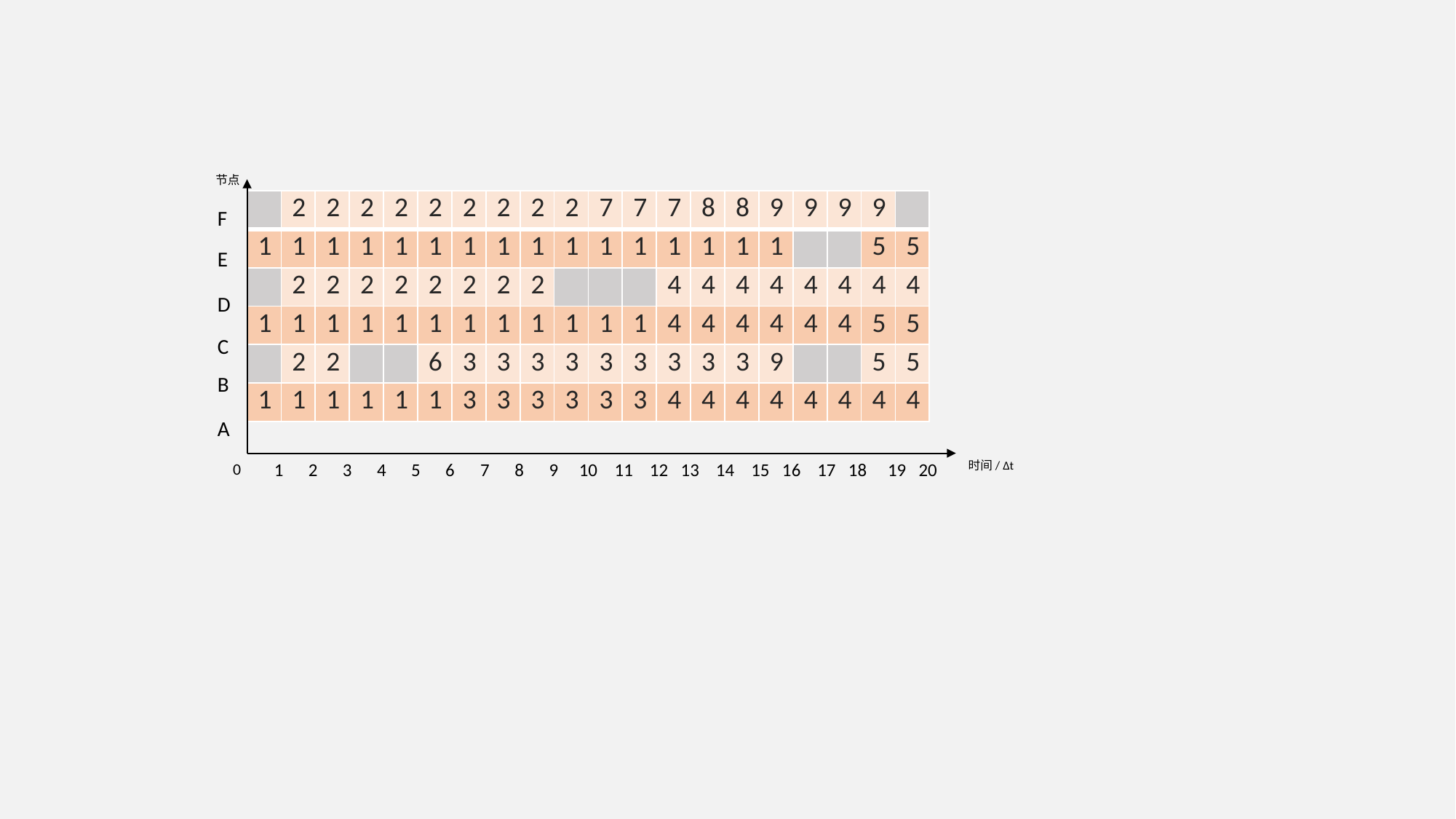

节点
|  | 2 | 2 | 2 | 2 | 2 | 2 | 2 | 2 | 2 | 7 | 7 | 7 | 8 | 8 | 9 | 9 | 9 | 9 |  |
| --- | --- | --- | --- | --- | --- | --- | --- | --- | --- | --- | --- | --- | --- | --- | --- | --- | --- | --- | --- |
| 1 | 1 | 1 | 1 | 1 | 1 | 1 | 1 | 1 | 1 | 1 | 1 | 1 | 1 | 1 | 1 |  |  | 5 | 5 |
|  | 2 | 2 | 2 | 2 | 2 | 2 | 2 | 2 |  |  |  | 4 | 4 | 4 | 4 | 4 | 4 | 4 | 4 |
| 1 | 1 | 1 | 1 | 1 | 1 | 1 | 1 | 1 | 1 | 1 | 1 | 4 | 4 | 4 | 4 | 4 | 4 | 5 | 5 |
|  | 2 | 2 |  |  | 6 | 3 | 3 | 3 | 3 | 3 | 3 | 3 | 3 | 3 | 9 |  |  | 5 | 5 |
| 1 | 1 | 1 | 1 | 1 | 1 | 3 | 3 | 3 | 3 | 3 | 3 | 4 | 4 | 4 | 4 | 4 | 4 | 4 | 4 |
F
E
D
C
B
A
    1      2      3      4      5      6      7      8      9     10    11    12   13    14    15   16    17   18     19   20
时间/ Δt
0